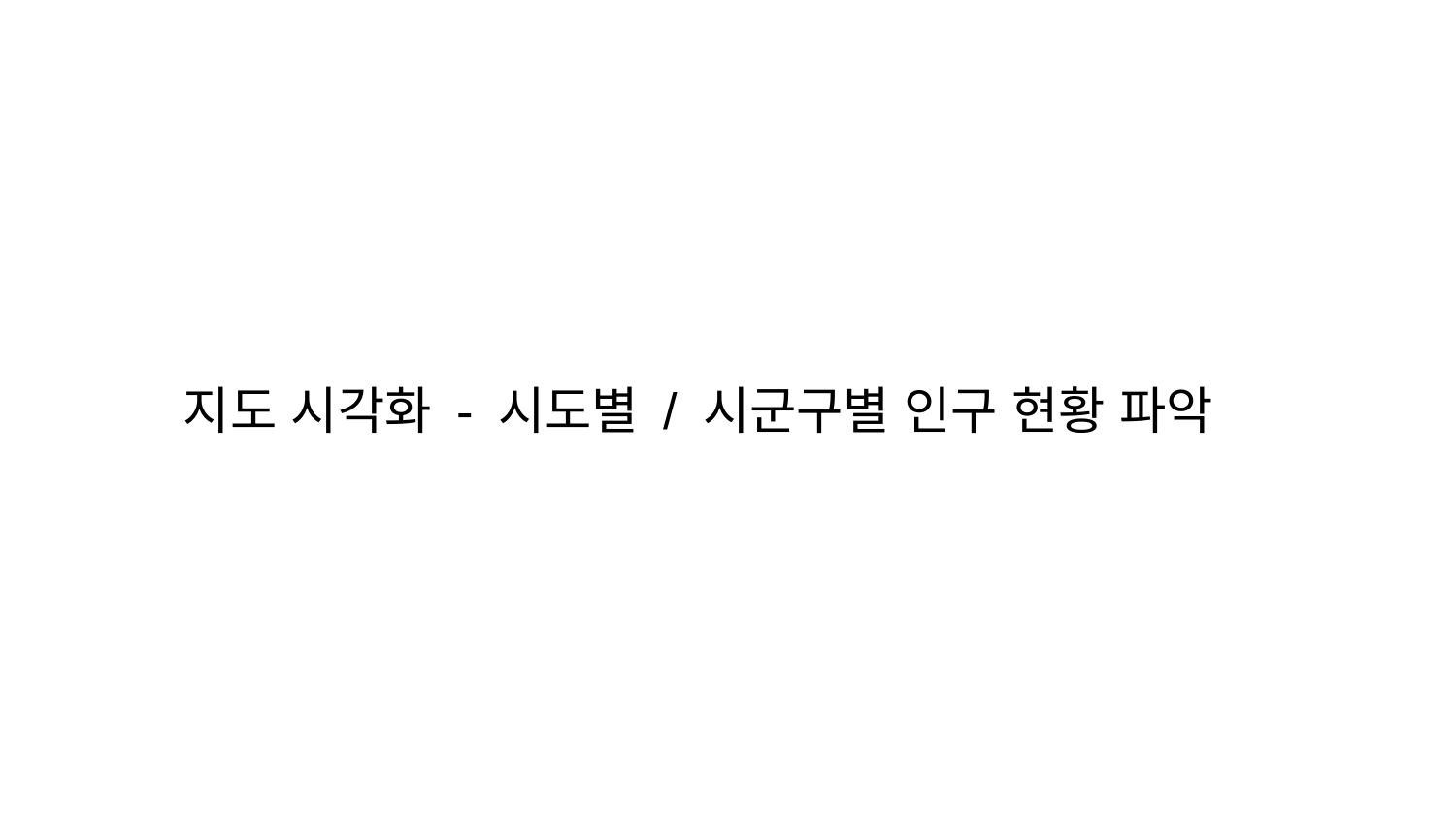

# 지도 시각화 - 시도별 / 시군구별 인구 현황 파악